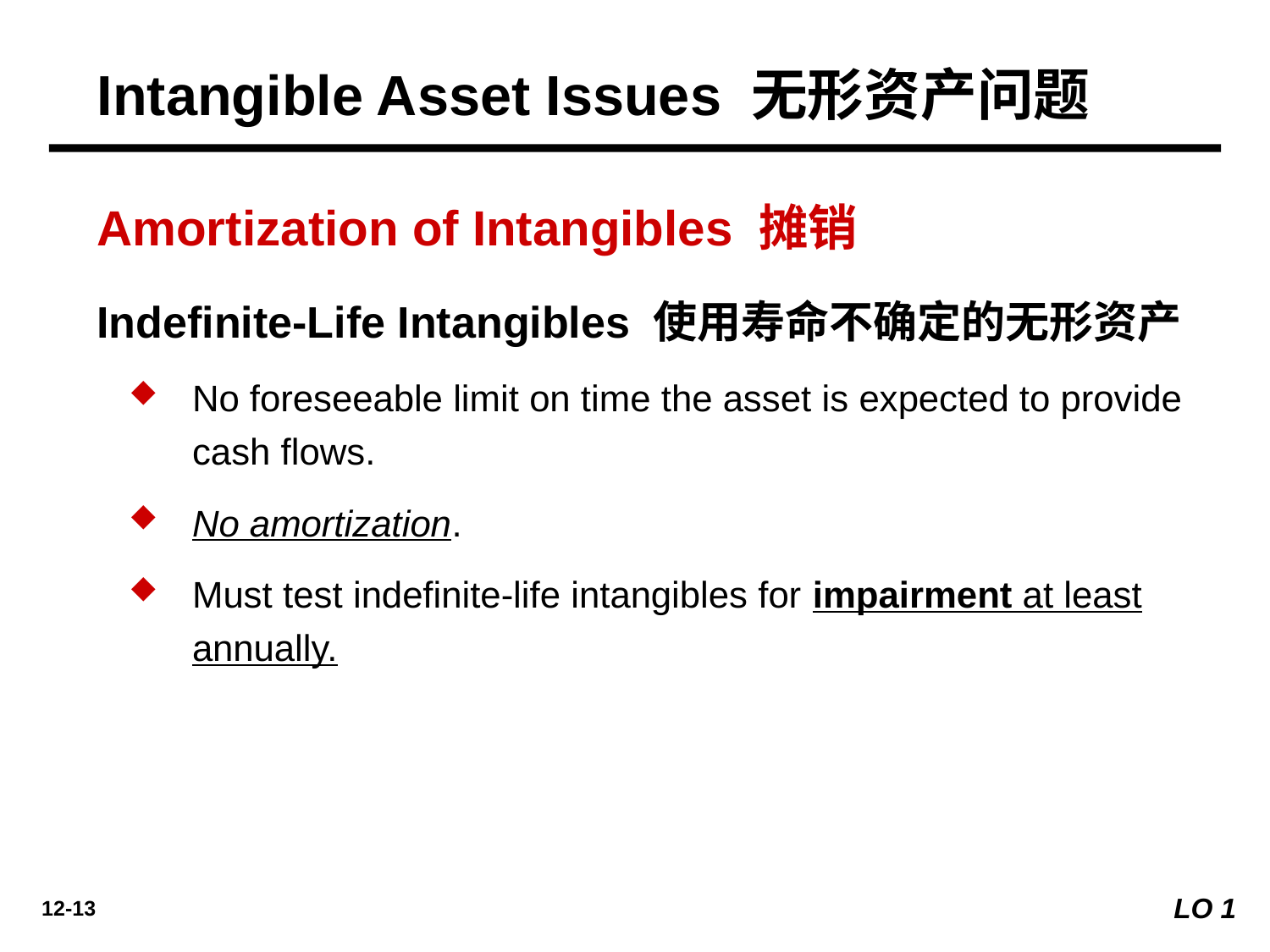

Intangible Asset Issues 无形资产问题

Amortization of Intangibles 摊销
Indefinite-Life Intangibles 使用寿命不确定的无形资产
No foreseeable limit on time the asset is expected to provide cash flows.
No amortization.
Must test indefinite-life intangibles for impairment at least annually.
LO 1